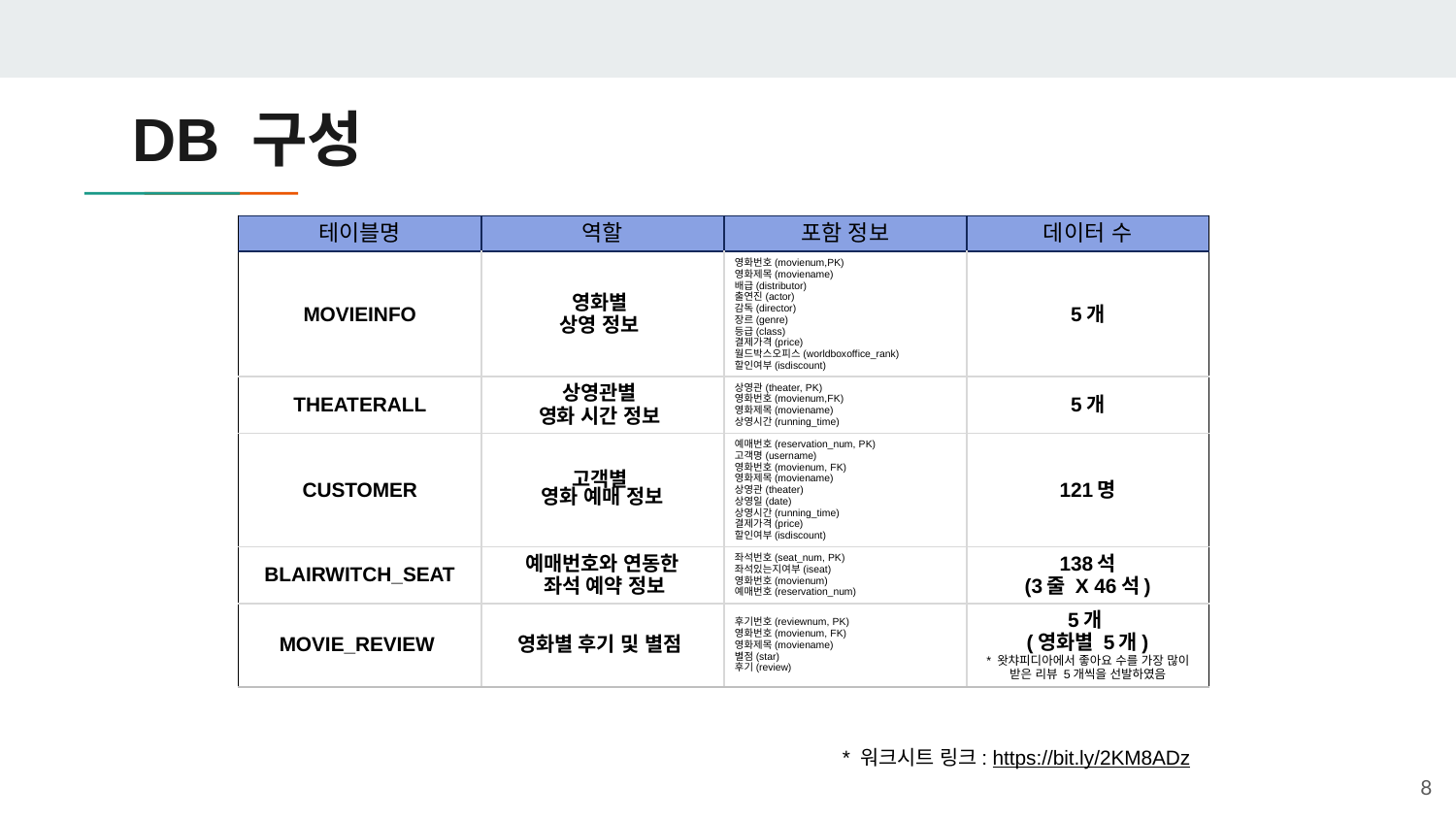

# DB 구성
| 테이블명 | 역할 | 포함 정보 | 데이터 수 |
| --- | --- | --- | --- |
| MOVIEINFO | 영화별 상영 정보 | 영화번호(movienum,PK) 영화제목(moviename) 배급(distributor) 출연진(actor) 감독(director) 장르(genre) 등급(class) 결제가격(price) 월드박스오피스(worldboxoffice\_rank) 할인여부(isdiscount) | 5개 |
| THEATERALL | 상영관별 영화 시간 정보 | 상영관(theater, PK) 영화번호(movienum,FK) 영화제목(moviename) 상영시간(running\_time) | 5개 |
| CUSTOMER | 고객별 영화 예매 정보 | 예매번호(reservation\_num, PK) 고객명(username) 영화번호(movienum, FK) 영화제목(moviename) 상영관(theater) 상영일(date) 상영시간(running\_time) 결제가격(price) 할인여부(isdiscount) | 121명 |
| BLAIRWITCH\_SEAT | 예매번호와 연동한 좌석 예약 정보 | 좌석번호(seat\_num, PK) 좌석있는지여부(iseat) 영화번호(movienum) 예매번호(reservation\_num) | 138석 (3줄 X 46석) |
| MOVIE\_REVIEW | 영화별 후기 및 별점 | 후기번호(reviewnum, PK) 영화번호(movienum, FK) 영화제목(moviename) 별점(star) 후기(review) | 5개 (영화별 5개) \* 왓챠피디아에서 좋아요 수를 가장 많이 받은 리뷰 5개씩을 선발하였음 |
* 워크시트 링크: https://bit.ly/2KM8ADz
8